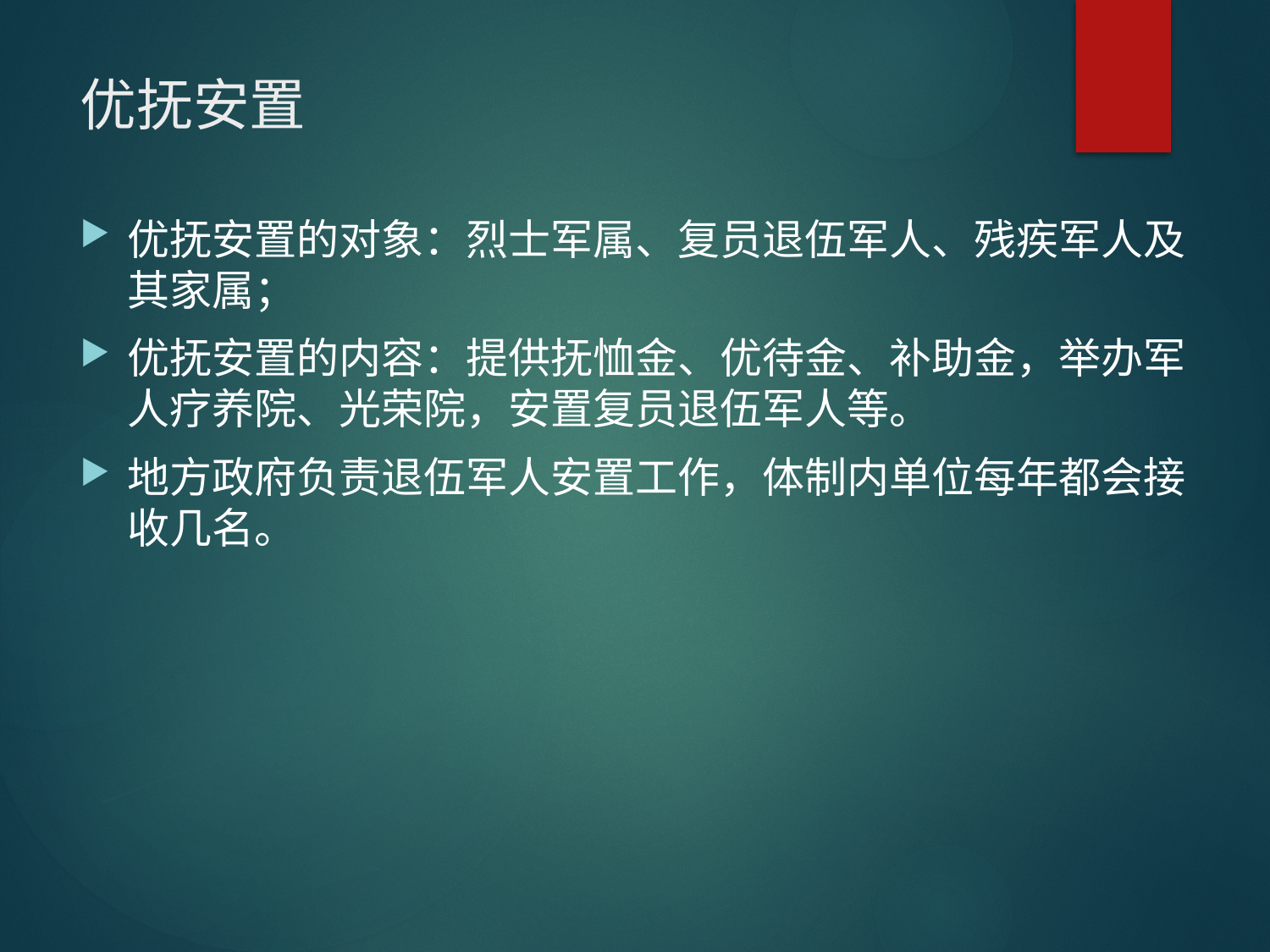

# 优抚安置
优抚安置的对象：烈士军属、复员退伍军人、残疾军人及其家属；
优抚安置的内容：提供抚恤金、优待金、补助金，举办军人疗养院、光荣院，安置复员退伍军人等。
地方政府负责退伍军人安置工作，体制内单位每年都会接收几名。